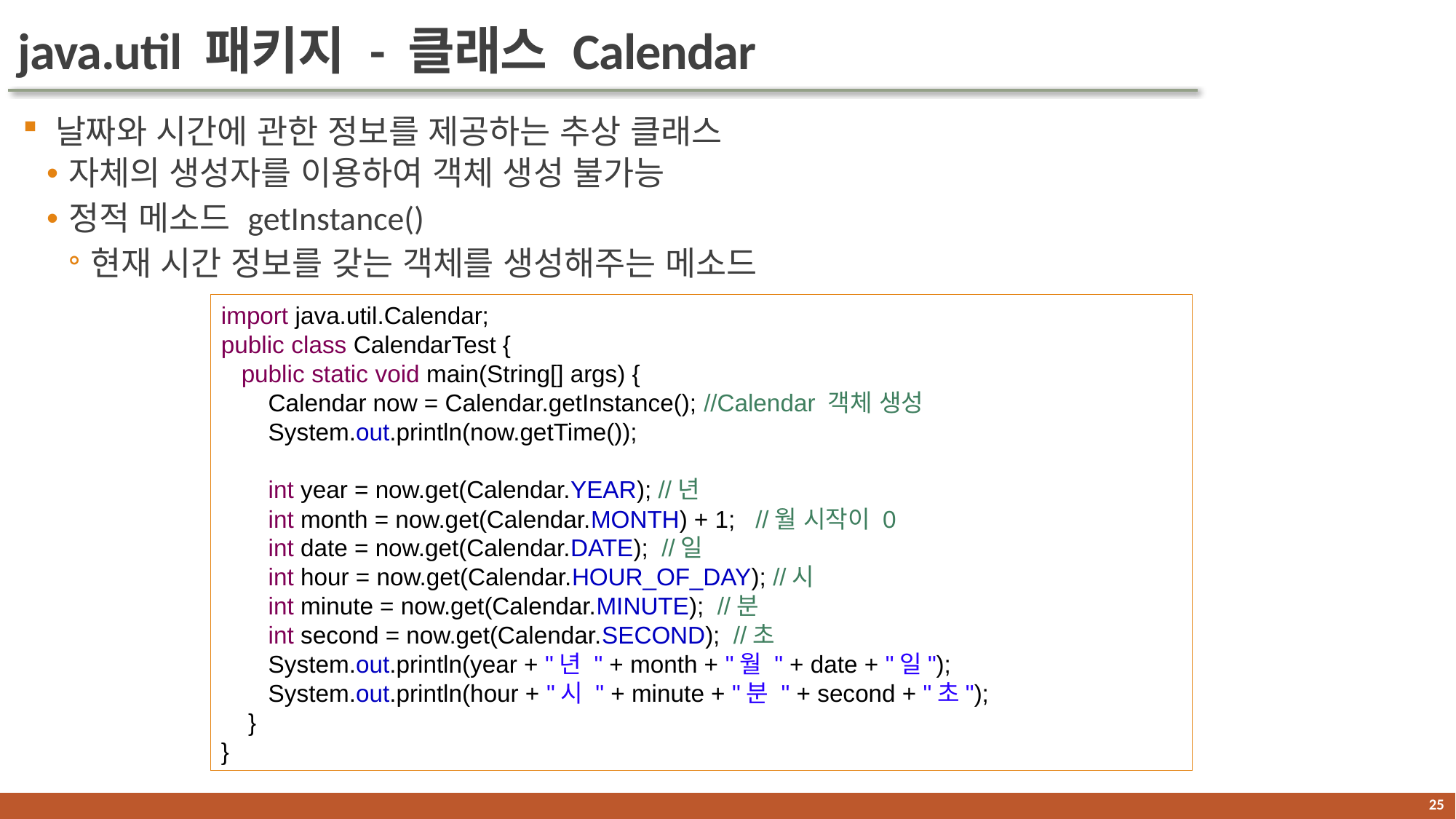

# java.util 패키지 - 클래스 Calendar
 날짜와 시간에 관한 정보를 제공하는 추상 클래스
자체의 생성자를 이용하여 객체 생성 불가능
정적 메소드 getInstance()
현재 시간 정보를 갖는 객체를 생성해주는 메소드
import java.util.Calendar;
public class CalendarTest {
   public static void main(String[] args) {
       Calendar now = Calendar.getInstance(); //Calendar 객체 생성
       System.out.println(now.getTime());

       int year = now.get(Calendar.YEAR); //년
       int month = now.get(Calendar.MONTH) + 1;   //월 시작이 0
       int date = now.get(Calendar.DATE);  //일
       int hour = now.get(Calendar.HOUR_OF_DAY); //시
       int minute = now.get(Calendar.MINUTE);  //분
       int second = now.get(Calendar.SECOND);  //초
       System.out.println(year + "년 " + month + "월 " + date + "일");
       System.out.println(hour + "시 " + minute + "분 " + second + "초");
    }
}
25